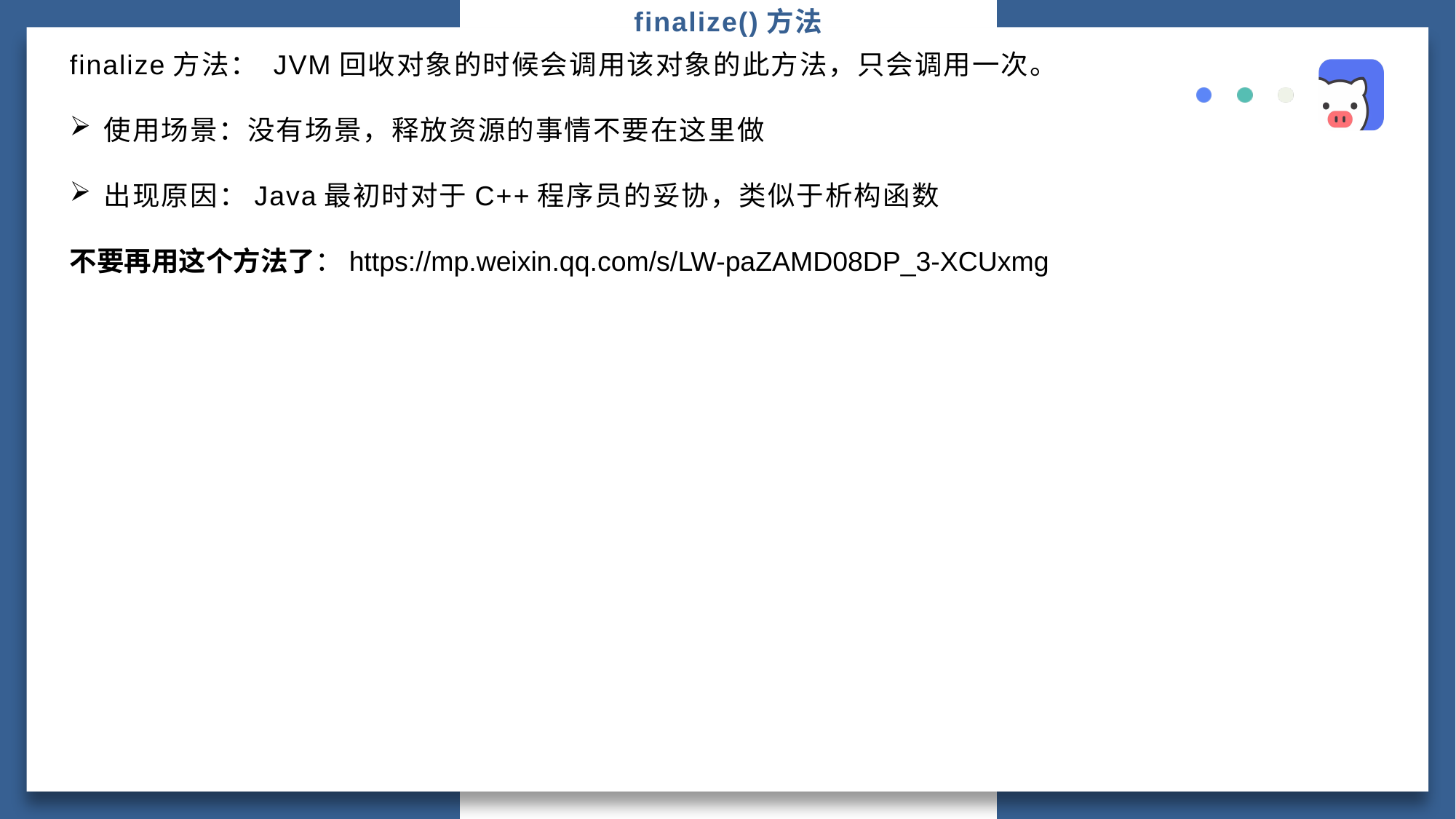

# finalize()方法
finalize方法： JVM回收对象的时候会调用该对象的此方法，只会调用一次。

使用场景：没有场景，释放资源的事情不要在这里做

出现原因：Java最初时对于C++程序员的妥协，类似于析构函数

不要再用这个方法了：https://mp.weixin.qq.com/s/LW-paZAMD08DP_3-XCUxmg